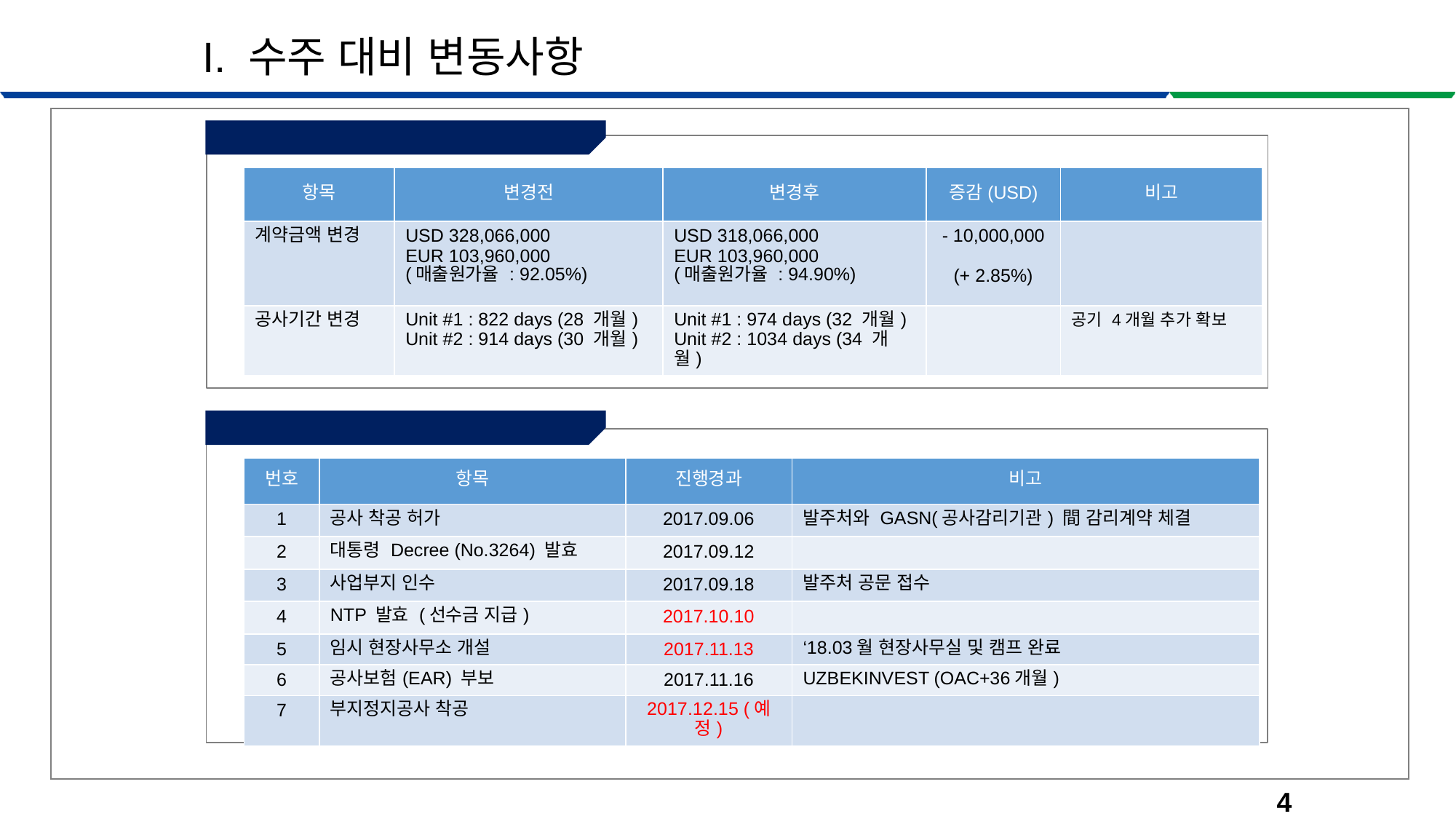

I. 수주 대비 변동사항
① 변경계약(2017.07.06) 주요 내용

| 항목 | 변경전 | 변경후 | 증감(USD) | 비고 |
| --- | --- | --- | --- | --- |
| 계약금액 변경 | USD 328,066,000 EUR 103,960,000 (매출원가율 : 92.05%) | USD 318,066,000 EUR 103,960,000 (매출원가율 : 94.90%) | - 10,000,000 (+ 2.85%) |  |
| 공사기간 변경 | Unit #1 : 822 days (28 개월) Unit #2 : 914 days (30 개월) | Unit #1 : 974 days (32 개월) Unit #2 : 1034 days (34 개월) |  | 공기 4개월 추가 확보 |
② 사업진행경과

| 번호 | 항목 | 진행경과 | 비고 |
| --- | --- | --- | --- |
| 1 | 공사 착공 허가 | 2017.09.06 | 발주처와 GASN(공사감리기관) 間 감리계약 체결 |
| 2 | 대통령 Decree (No.3264) 발효 | 2017.09.12 |  |
| 3 | 사업부지 인수 | 2017.09.18 | 발주처 공문 접수 |
| 4 | NTP 발효 (선수금 지급) | 2017.10.10 |  |
| 5 | 임시 현장사무소 개설 | 2017.11.13 | ‘18.03월 현장사무실 및 캠프 완료 |
| 6 | 공사보험(EAR) 부보 | 2017.11.16 | UZBEKINVEST (OAC+36개월) |
| 7 | 부지정지공사 착공 | 2017.12.15 (예정) |  |
4